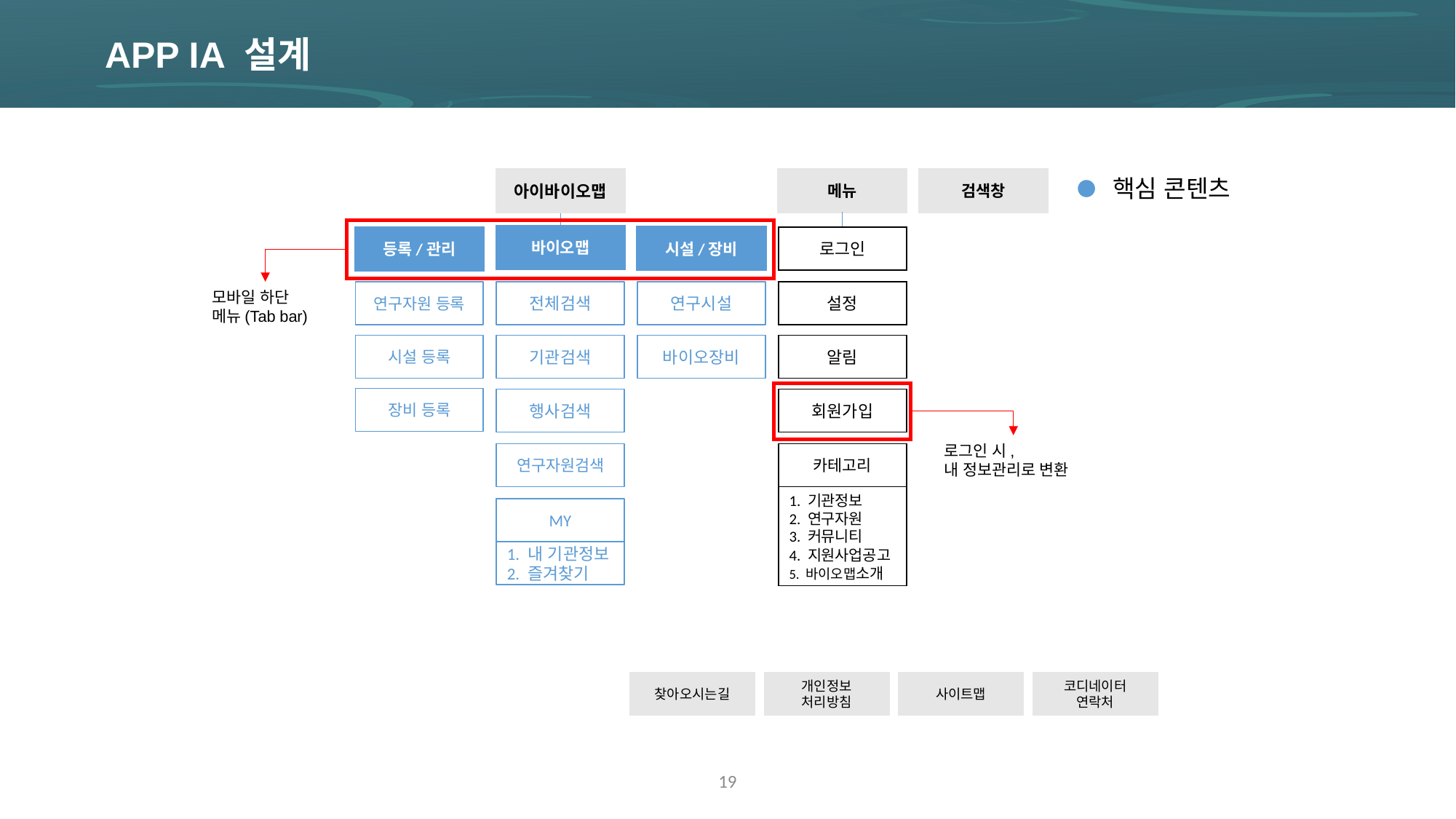

APP IA 설계
핵심 콘텐츠

아이바이오맵
메뉴
검색창

바이오맵
시설/장비
로그인
등록/관리
모바일 하단 메뉴(Tab bar)
연구자원 등록
전체검색
연구시설
설정
시설 등록
기관검색
바이오장비
알림

장비 등록
행사검색
회원가입
로그인 시,
내 정보관리로 변환
연구자원검색
카테고리
1. 기관정보
2. 연구자원
3. 커뮤니티
4. 지원사업공고
5. 바이오맵소개
MY
1. 내 기관정보
2. 즐겨찾기
찾아오시는길
개인정보
처리방침
사이트맵
코디네이터 연락처
19